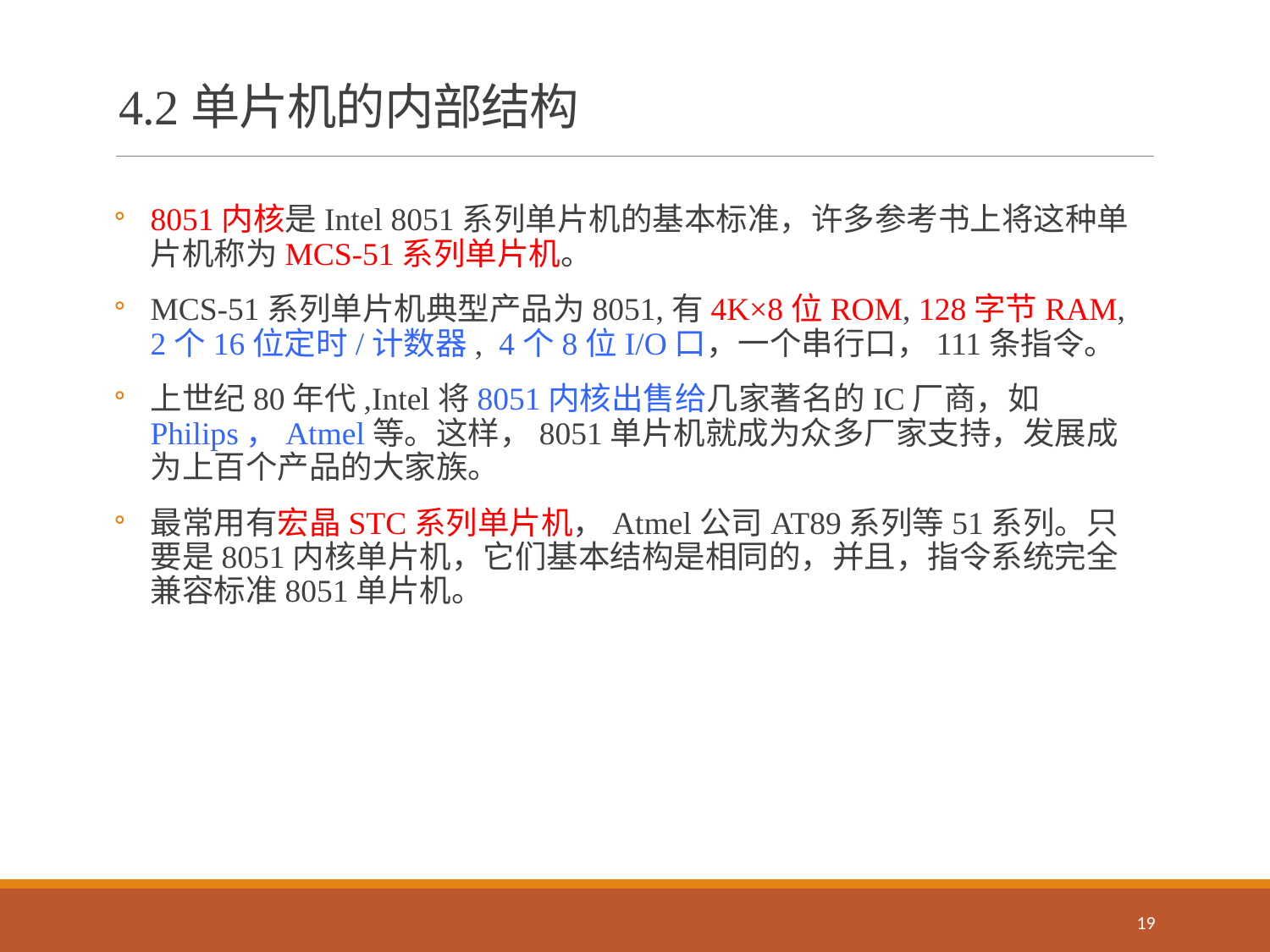

# 4.2单片机的内部结构
8051内核是Intel 8051系列单片机的基本标准，许多参考书上将这种单片机称为MCS-51系列单片机。
MCS-51系列单片机典型产品为8051,有4K×8位ROM, 128字节RAM,  2个16位定时/计数器,  4个8位I/O口，一个串行口，111条指令。
上世纪80年代,Intel将8051内核出售给几家著名的IC厂商，如Philips，Atmel等。这样，8051单片机就成为众多厂家支持，发展成为上百个产品的大家族。
最常用有宏晶STC系列单片机，Atmel公司AT89系列等51系列。只要是8051内核单片机，它们基本结构是相同的，并且，指令系统完全兼容标准8051单片机。
19